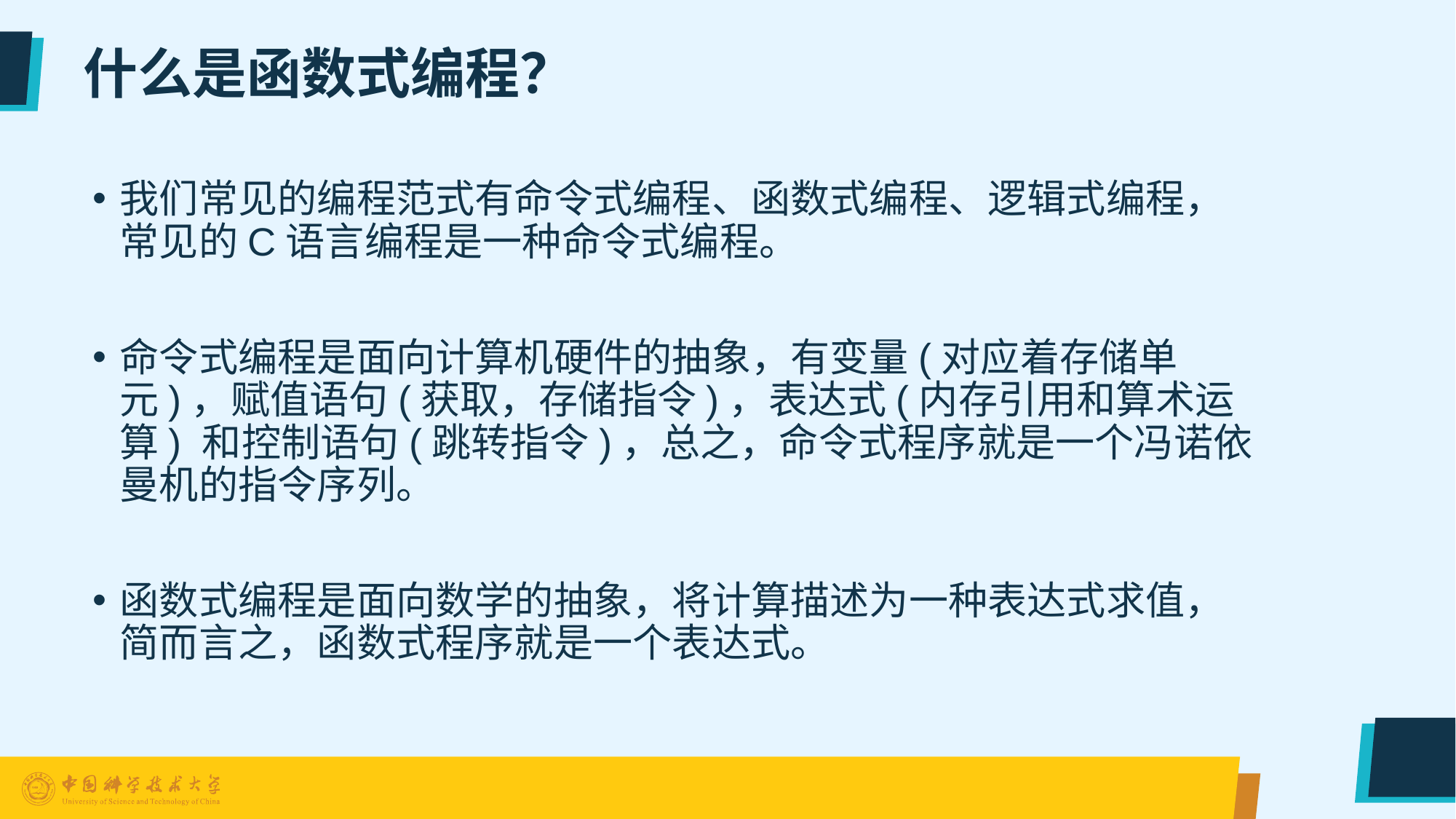

# 什么是函数式编程？
我们常见的编程范式有命令式编程、函数式编程、逻辑式编程，常见的C语言编程是一种命令式编程。

命令式编程是面向计算机硬件的抽象，有变量(对应着存储单元)，赋值语句(获取，存储指令)，表达式(内存引用和算术运算) 和控制语句(跳转指令)，总之，命令式程序就是一个冯诺依曼机的指令序列。

函数式编程是面向数学的抽象，将计算描述为一种表达式求值，简而言之，函数式程序就是一个表达式。